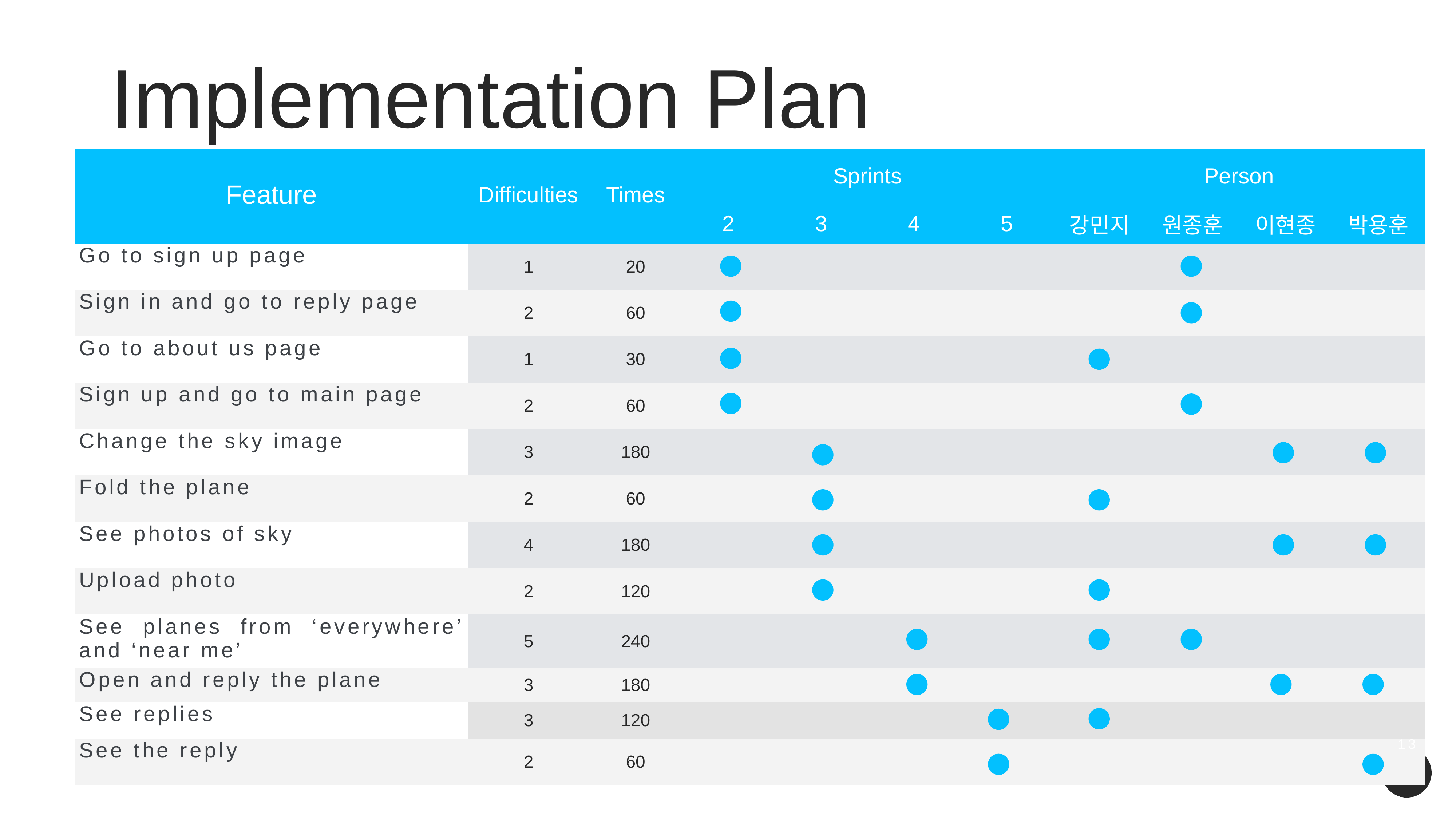

Implementation Plan
| Feature | Difficulties | Times | Sprints |  |  |  | Person |  |  |  |
| --- | --- | --- | --- | --- | --- | --- | --- | --- | --- | --- |
|  |  |  | 2 | 3 | 4 | 5 | 강민지 | 원종훈 | 이현종 | 박용훈 |
| Go to sign up page | 1 | 20 |  |  |  |  |  |  |  |  |
| Sign in and go to reply page | 2 | 60 |  |  |  |  |  |  |  |  |
| Go to about us page | 1 | 30 |  |  |  |  |  |  |  |  |
| Sign up and go to main page | 2 | 60 |  |  |  |  |  |  |  |  |
| Change the sky image | 3 | 180 |  |  |  |  |  |  |  |  |
| Fold the plane | 2 | 60 |  |  |  |  |  |  |  |  |
| See photos of sky | 4 | 180 |  |  |  |  |  |  |  |  |
| Upload photo | 2 | 120 |  |  |  |  |  |  |  |  |
| See planes from ‘everywhere’ and ‘near me’ | 5 | 240 |  |  |  |  |  |  |  |  |
| Open and reply the plane | 3 | 180 |  |  |  |  |  |  |  |  |
| See replies | 3 | 120 |  |  |  |  |  |  |  |  |
| See the reply | 2 | 60 |  |  |  |  |  |  |  |  |

13